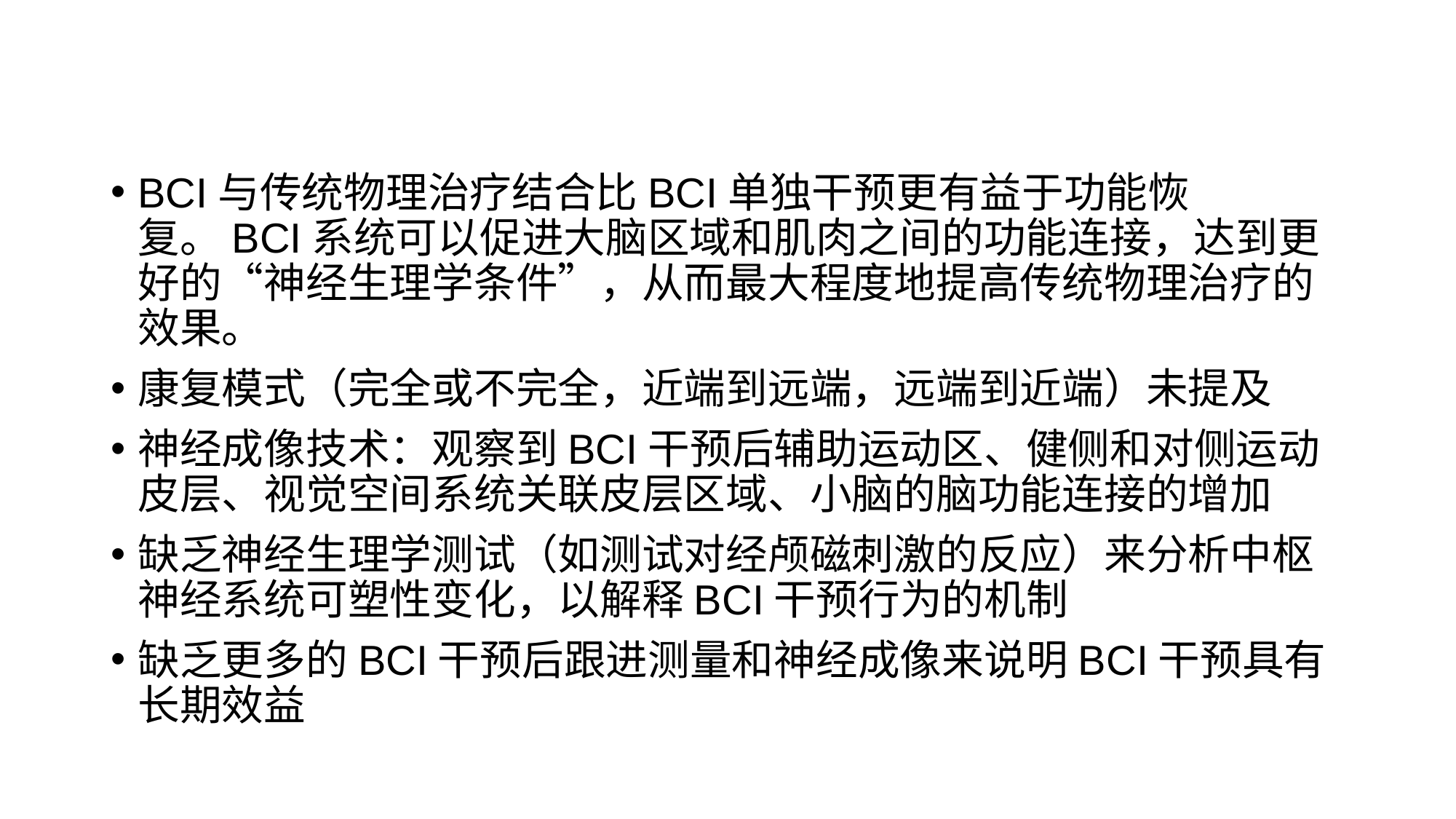

BCI与传统物理治疗结合比BCI单独干预更有益于功能恢复。BCI系统可以促进大脑区域和肌肉之间的功能连接，达到更好的“神经生理学条件”，从而最大程度地提高传统物理治疗的效果。
康复模式（完全或不完全，近端到远端，远端到近端）未提及
神经成像技术：观察到BCI干预后辅助运动区、健侧和对侧运动皮层、视觉空间系统关联皮层区域、小脑的脑功能连接的增加
缺乏神经生理学测试（如测试对经颅磁刺激的反应）来分析中枢神经系统可塑性变化，以解释BCI干预行为的机制
缺乏更多的BCI干预后跟进测量和神经成像来说明BCI干预具有长期效益